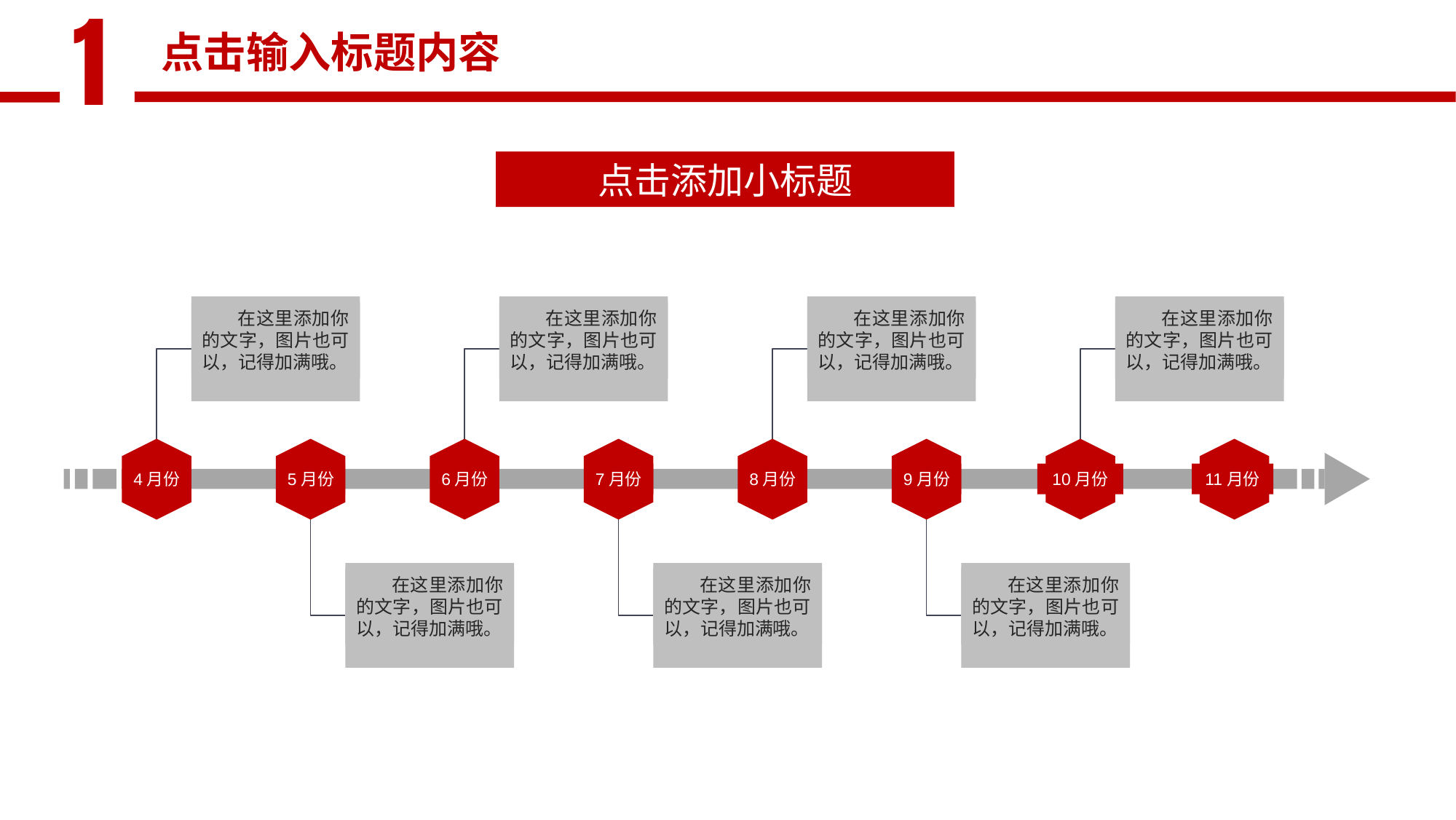

点击输入标题内容
点击添加小标题

       在这里添加你的文字，图片也可以，记得加满哦。

       在这里添加你的文字，图片也可以，记得加满哦。

       在这里添加你的文字，图片也可以，记得加满哦。

       在这里添加你的文字，图片也可以，记得加满哦。

4月份

5月份

6月份

7月份

8月份

9月份

10月份

11月份

       在这里添加你的文字，图片也可以，记得加满哦。

       在这里添加你的文字，图片也可以，记得加满哦。

       在这里添加你的文字，图片也可以，记得加满哦。